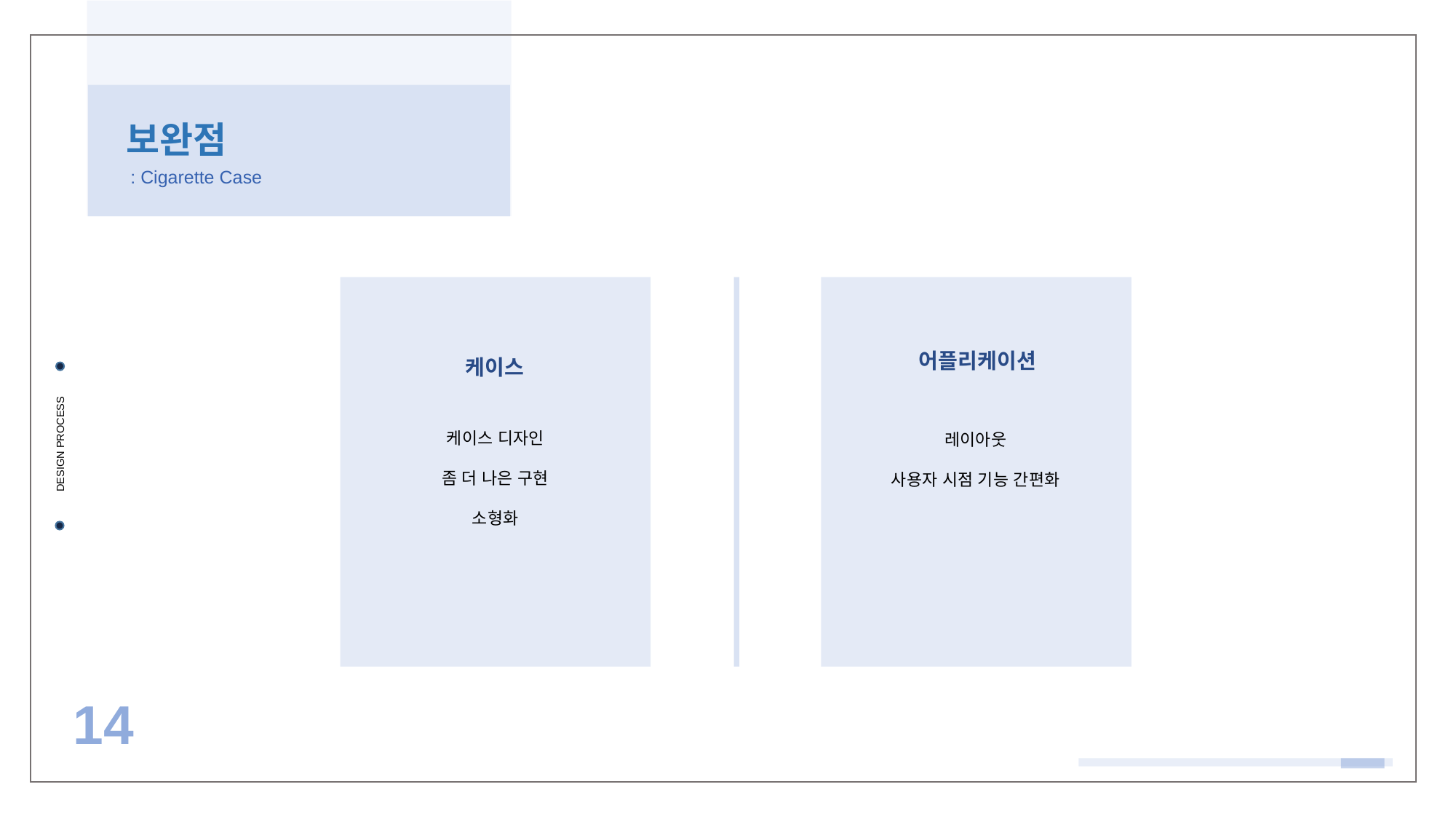

보완점

: Cigarette Case

어플리케이션
케이스

케이스 디자인

좀 더 나은 구현

소형화
레이아웃

사용자 시점 기능 간편화

DESIGN PROCESS

14